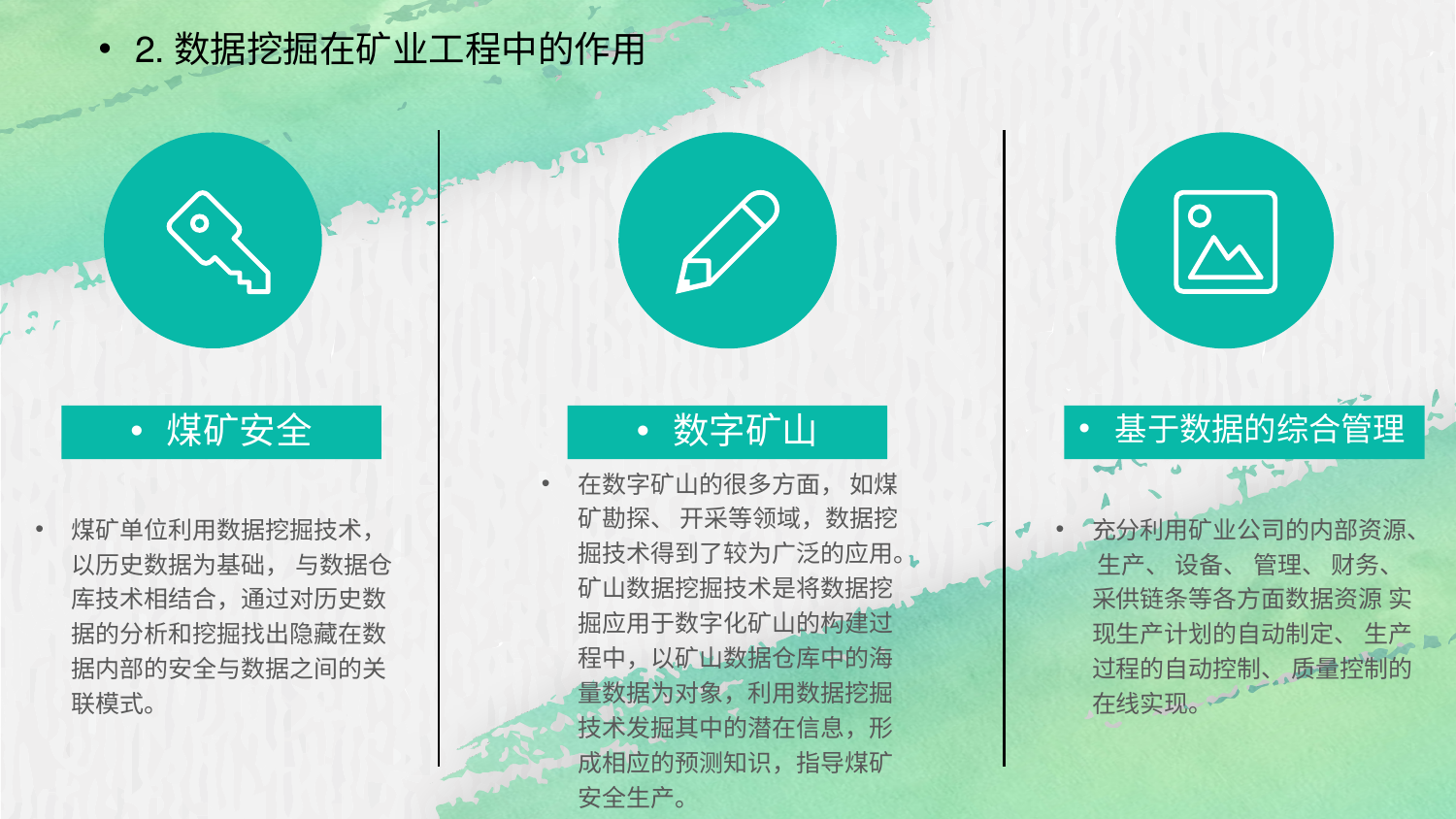

51PPT模板网   www.5 1pptmoban.com

2.数据挖掘在矿业工程中的作用

基于数据的综合管理
煤矿安全
数字矿山

在数字矿山的很多方面， 如煤矿勘探、 开采等领域，数据挖掘技术得到了较为广泛的应用。矿山数据挖掘技术是将数据挖掘应用于数字化矿山的构建过程中，以矿山数据仓库中的海量数据为对象，利用数据挖掘技术发掘其中的潜在信息，形成相应的预测知识，指导煤矿安全生产。
煤矿单位利用数据挖掘技术，以历史数据为基础， 与数据仓库技术相结合，通过对历史数据的分析和挖掘找出隐藏在数据内部的安全与数据之间的关联模式。
充分利用矿业公司的内部资源、 生产、 设备、 管理、 财务、 采供链条等各方面数据资源 实现生产计划的自动制定、 生产过程的自动控制、 质量控制的在线实现。